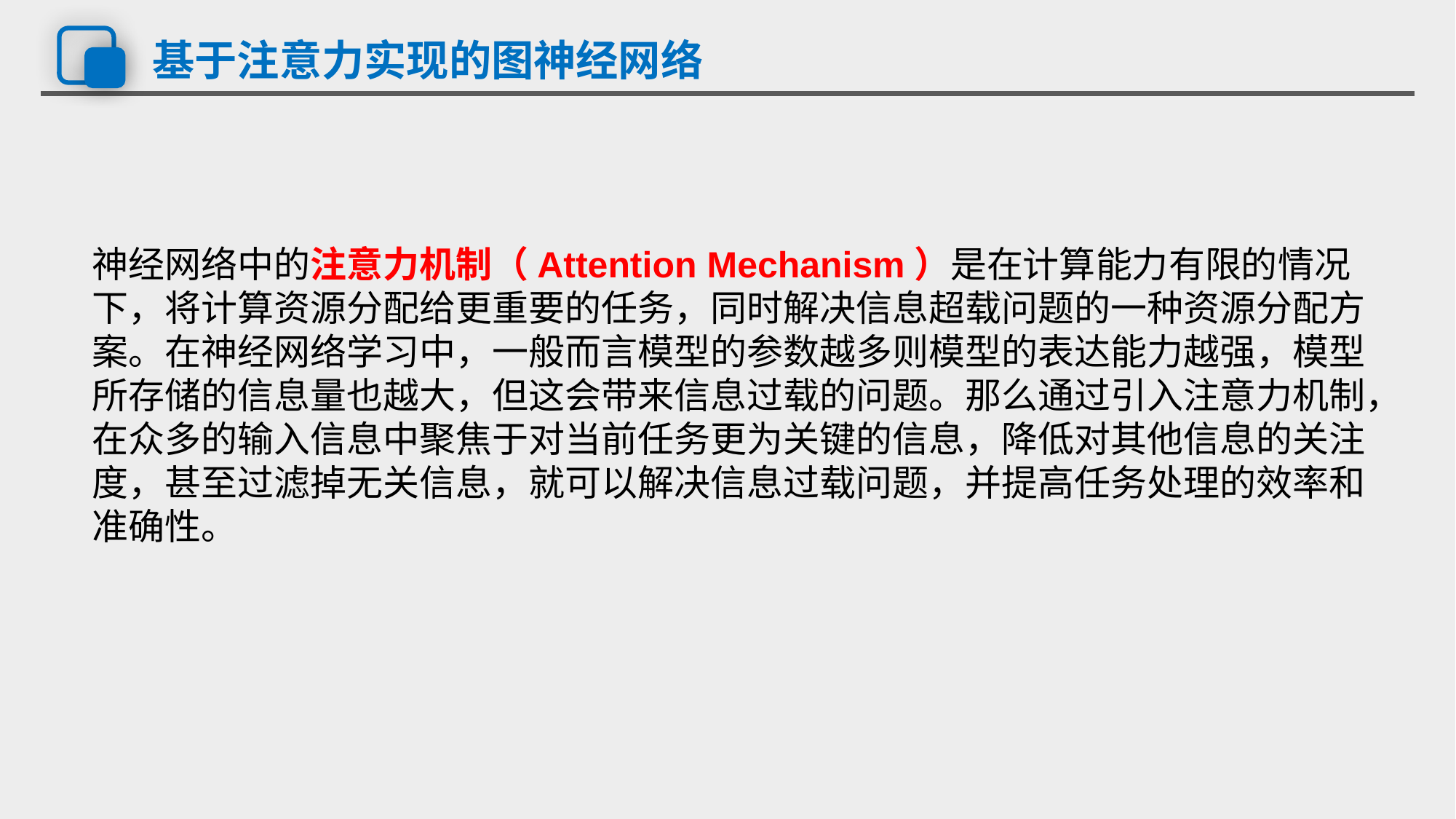

# 基于注意力实现的图神经网络
神经网络中的注意力机制（Attention Mechanism）是在计算能力有限的情况下，将计算资源分配给更重要的任务，同时解决信息超载问题的一种资源分配方案。在神经网络学习中，一般而言模型的参数越多则模型的表达能力越强，模型所存储的信息量也越大，但这会带来信息过载的问题。那么通过引入注意力机制，在众多的输入信息中聚焦于对当前任务更为关键的信息，降低对其他信息的关注度，甚至过滤掉无关信息，就可以解决信息过载问题，并提高任务处理的效率和准确性。